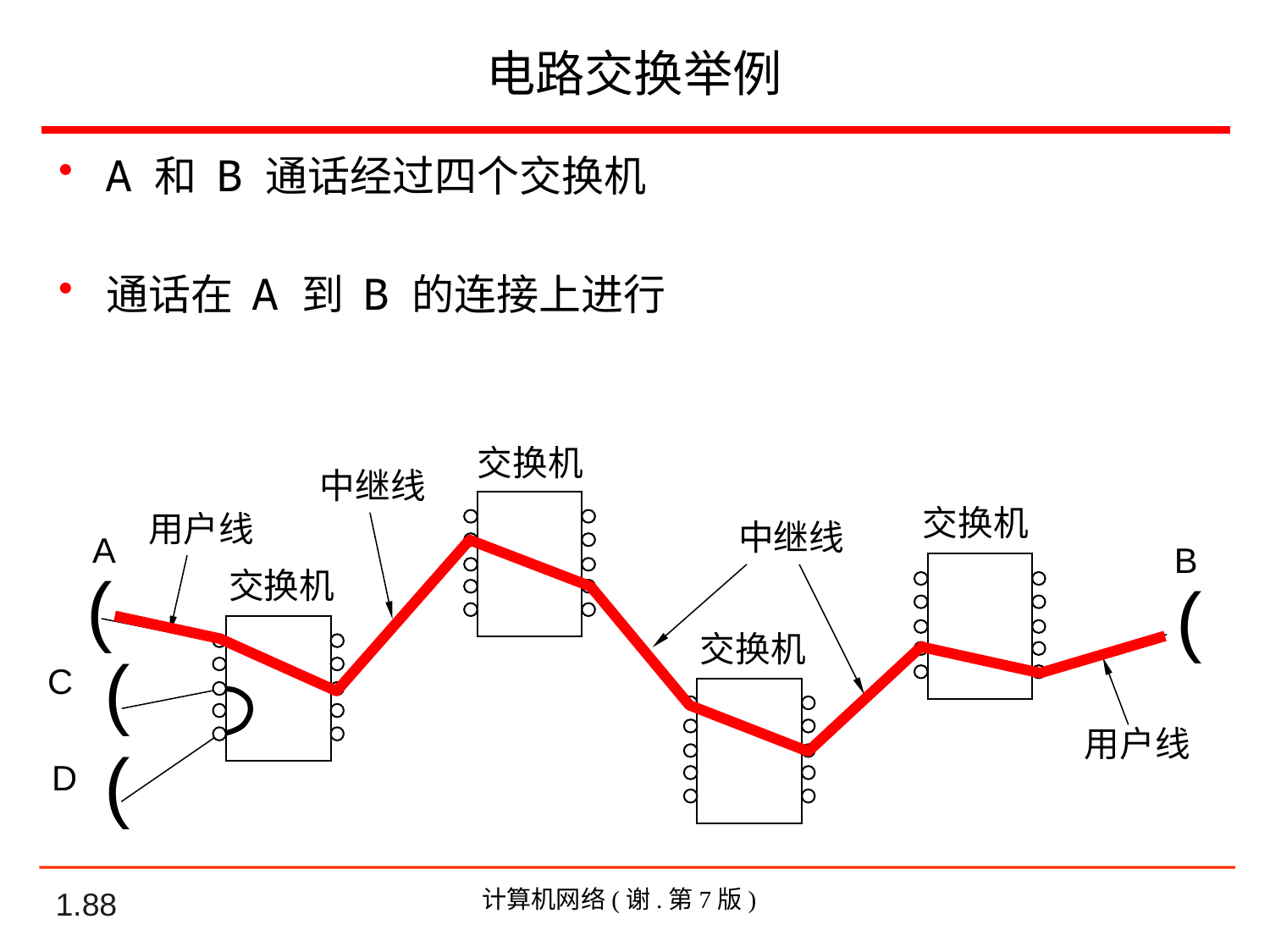

电路交换举例
A 和 B 通话经过四个交换机

通话在 A 到 B 的连接上进行
交换机
中继线

交换机
用户线
中继线

A
B

(

交换机

(

交换机

(

C

用户线

(

D